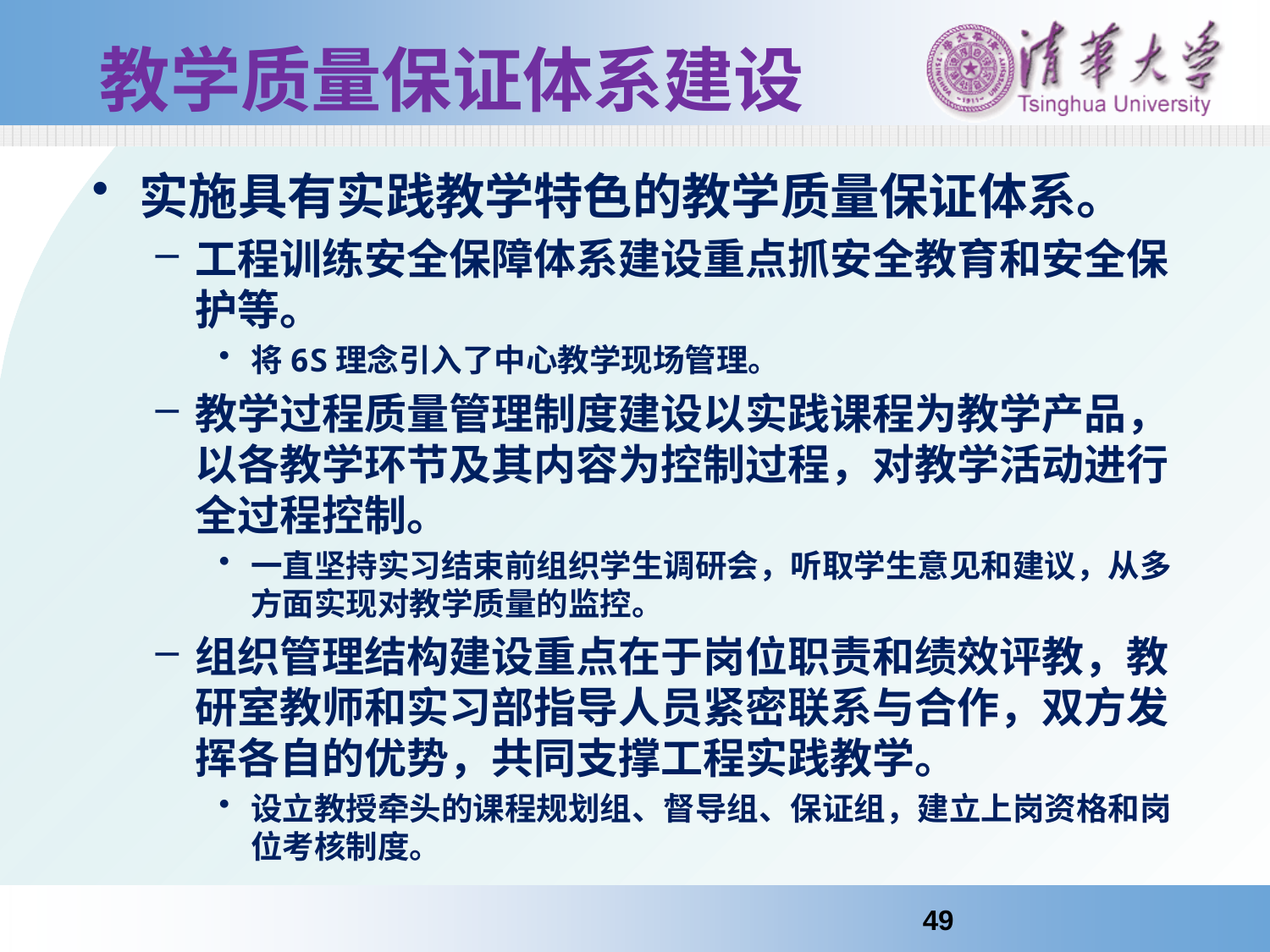

# 教学质量保证体系建设
实施具有实践教学特色的教学质量保证体系。
工程训练安全保障体系建设重点抓安全教育和安全保护等。
将6S理念引入了中心教学现场管理。
教学过程质量管理制度建设以实践课程为教学产品，以各教学环节及其内容为控制过程，对教学活动进行全过程控制。
一直坚持实习结束前组织学生调研会，听取学生意见和建议，从多方面实现对教学质量的监控。
组织管理结构建设重点在于岗位职责和绩效评教，教研室教师和实习部指导人员紧密联系与合作，双方发挥各自的优势，共同支撑工程实践教学。
设立教授牵头的课程规划组、督导组、保证组，建立上岗资格和岗位考核制度。
49